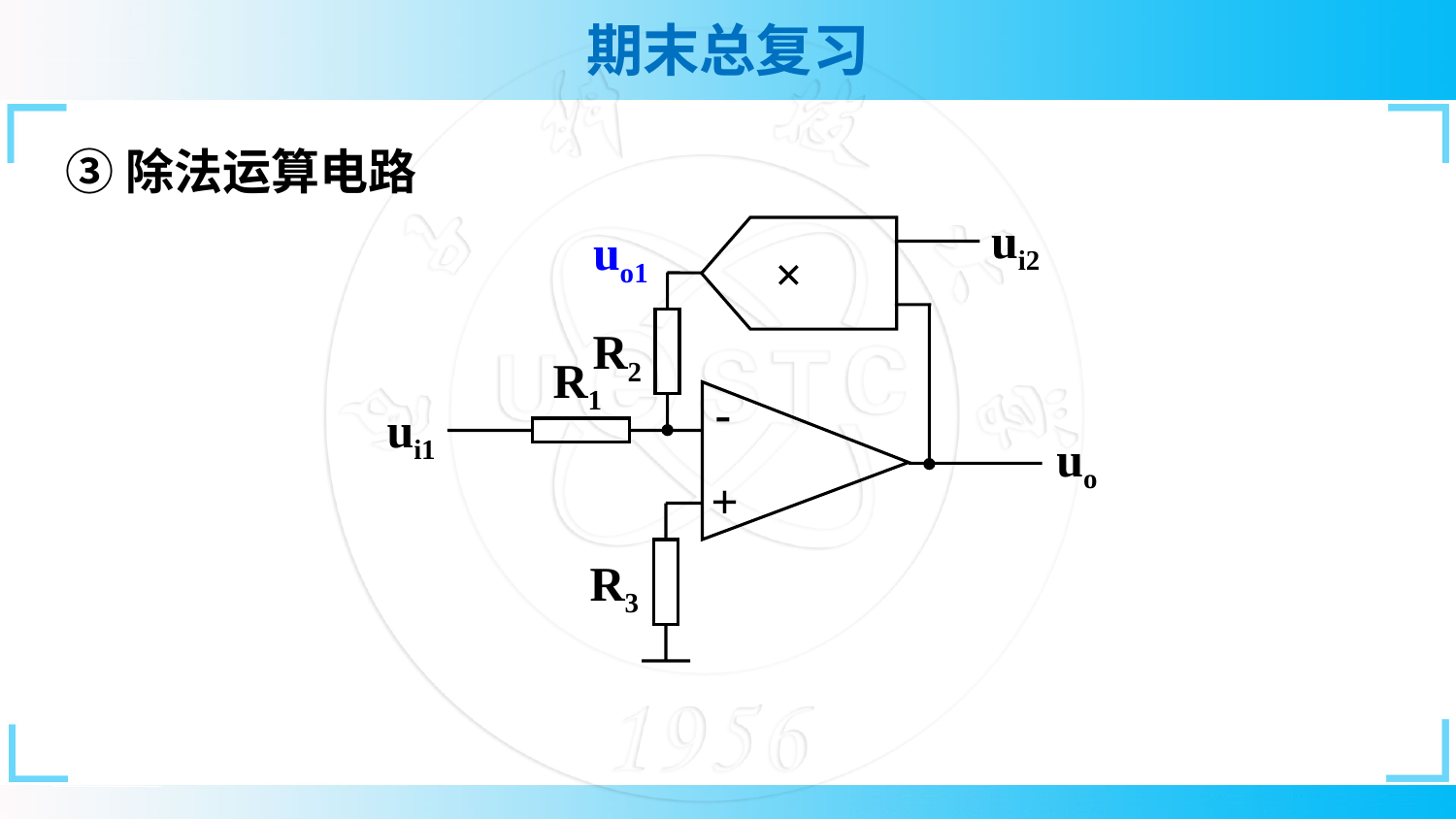

③除法运算电路
ui2

×

R2
R1

-
ui1

uo

+

R3

uo1